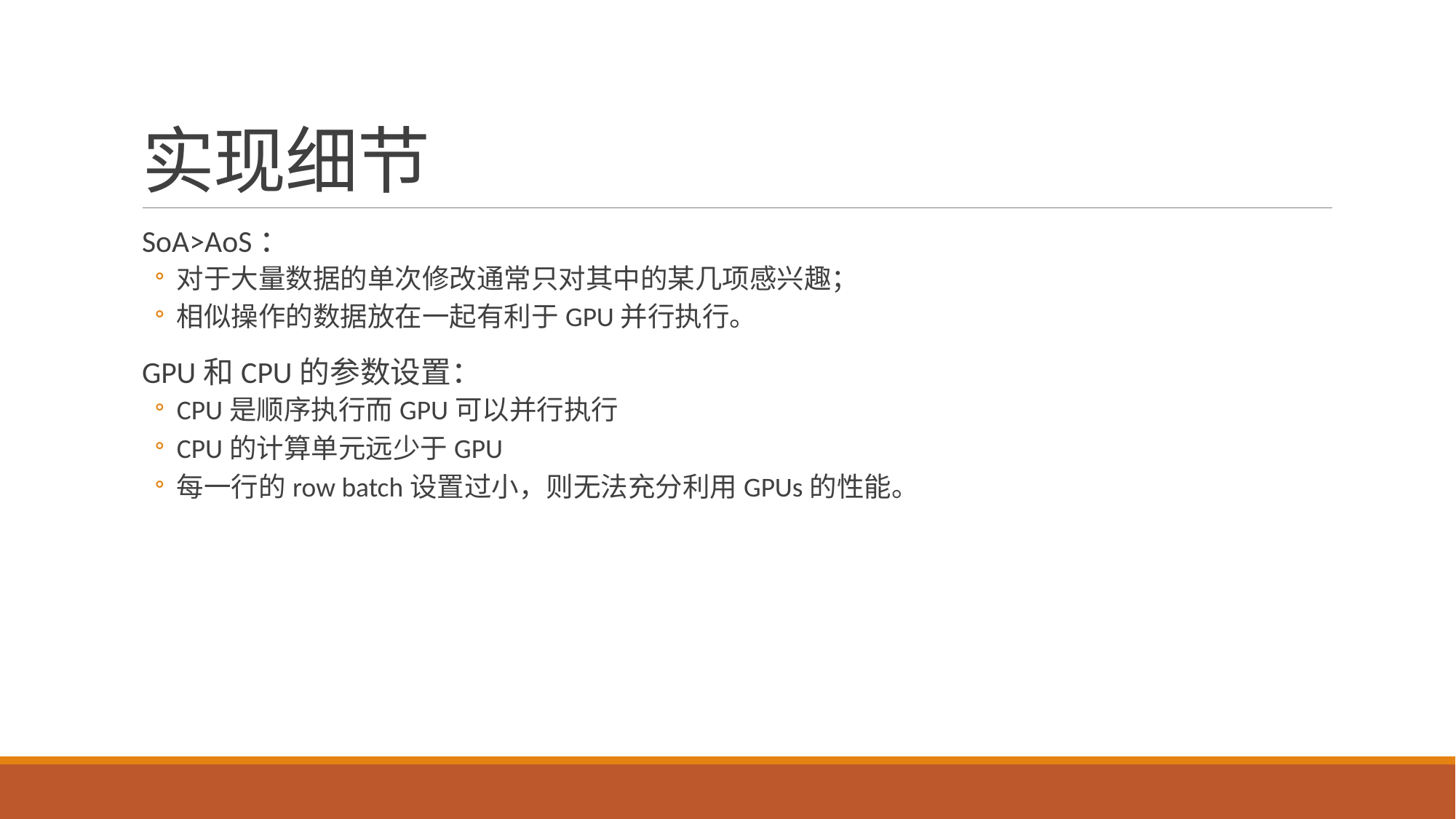

# 实现细节
SoA>AoS：
对于大量数据的单次修改通常只对其中的某几项感兴趣；
相似操作的数据放在一起有利于GPU并行执行。
GPU和CPU的参数设置：
CPU是顺序执行而GPU可以并行执行
CPU的计算单元远少于GPU
每一行的row batch设置过小，则无法充分利用GPUs的性能。